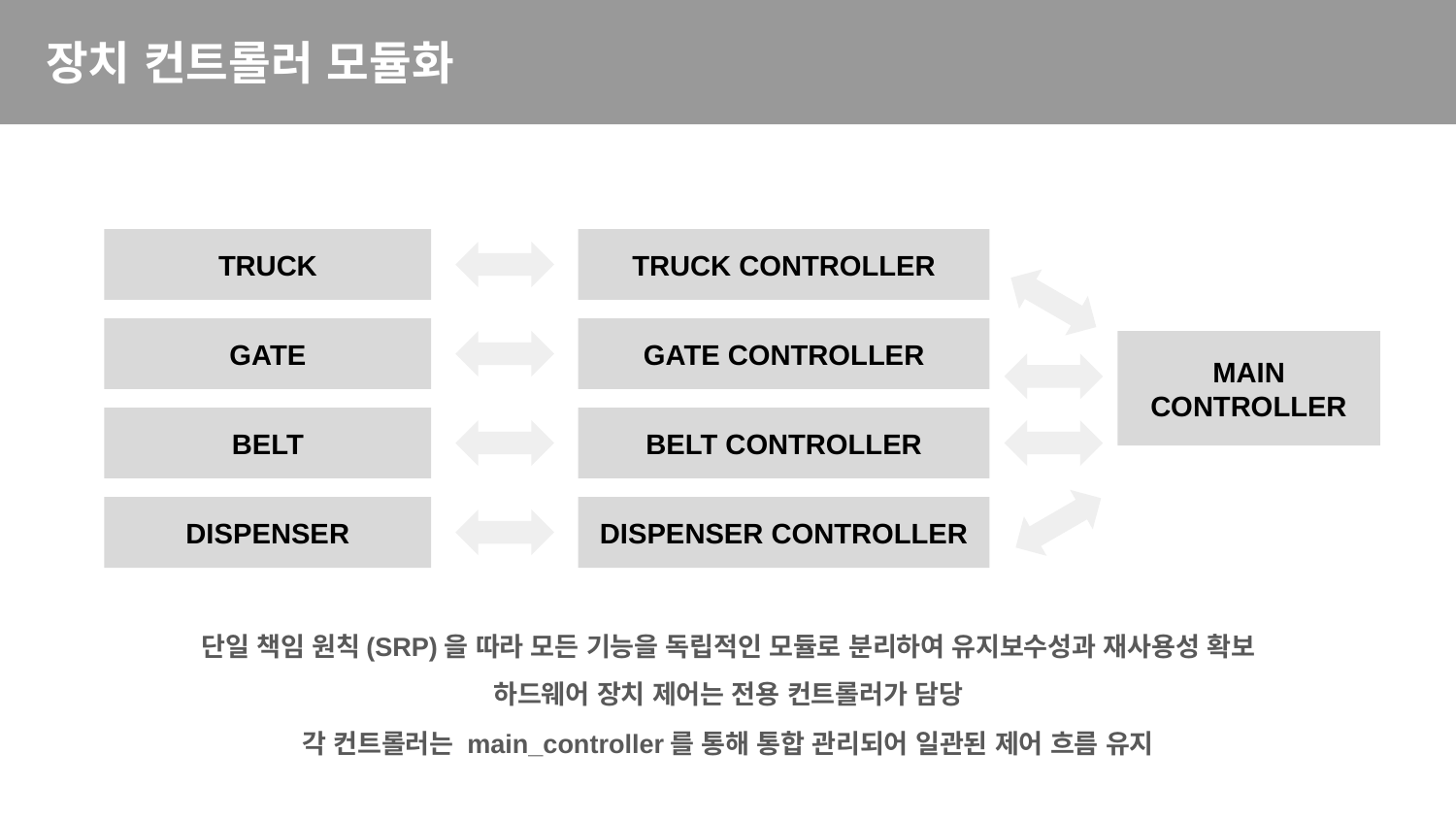

# 장치 컨트롤러 모듈화
TRUCK
TRUCK CONTROLLER

GATE
GATE CONTROLLER

MAIN
CONTROLLER

BELT
BELT CONTROLLER

DISPENSER
DISPENSER CONTROLLER

단일 책임 원칙(SRP)을 따라 모든 기능을 독립적인 모듈로 분리하여 유지보수성과 재사용성 확보
하드웨어 장치 제어는 전용 컨트롤러가 담당
각 컨트롤러는 main_controller를 통해 통합 관리되어 일관된 제어 흐름 유지